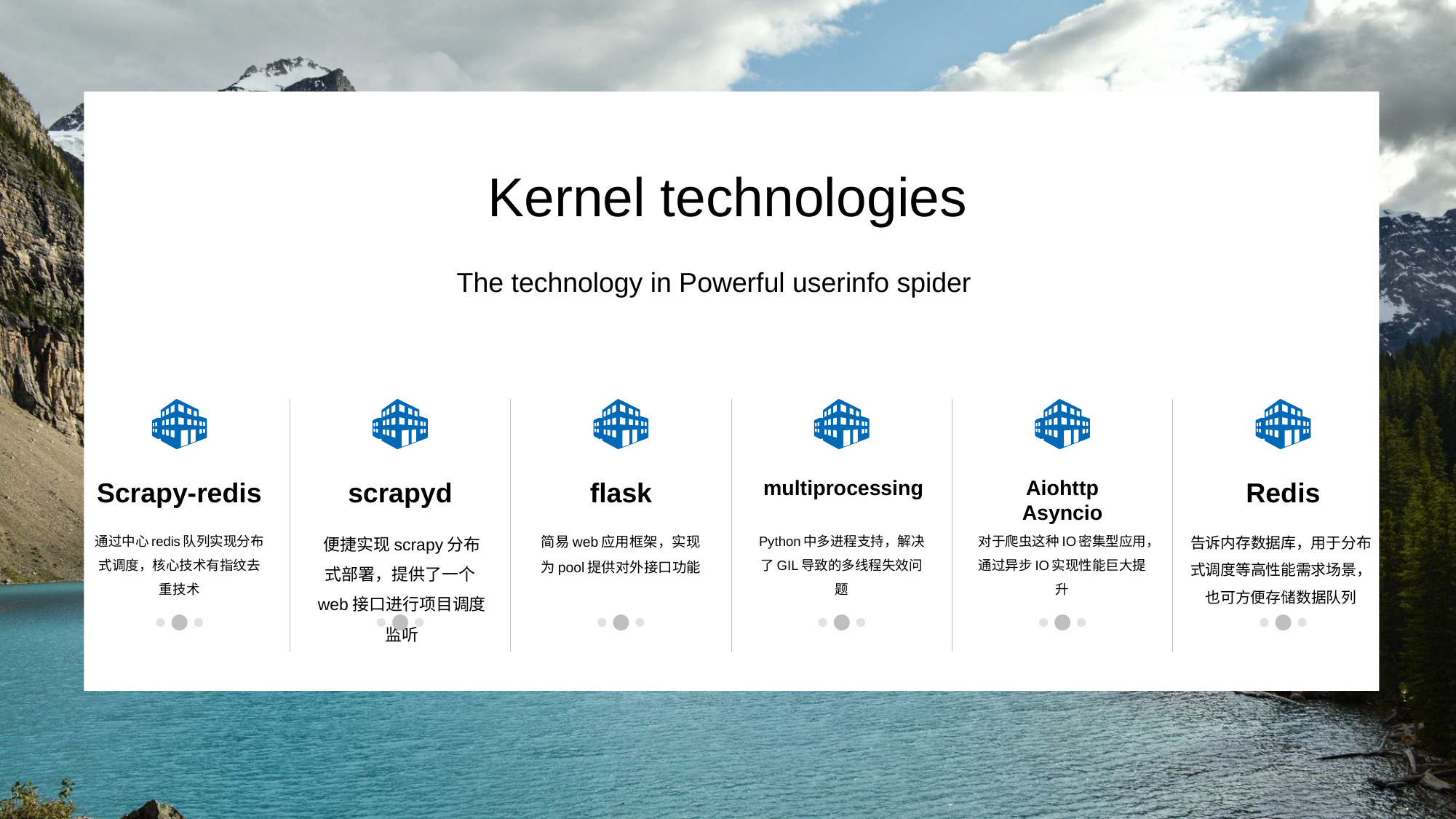

Kernel technologies
The technology in Powerful userinfo spider

Scrapy-redis
通过中心redis队列实现分布式调度，核心技术有指纹去重技术

scrapyd
便捷实现scrapy分布式部署，提供了一个web接口进行项目调度监听

flask
简易web应用框架，实现为pool提供对外接口功能

multiprocessing
Python中多进程支持，解决了GIL导致的多线程失效问题

Aiohttp
Asyncio
对于爬虫这种IO密集型应用，通过异步IO实现性能巨大提升

Redis
告诉内存数据库，用于分布式调度等高性能需求场景，也可方便存储数据队列

#
www.islide.cc
8